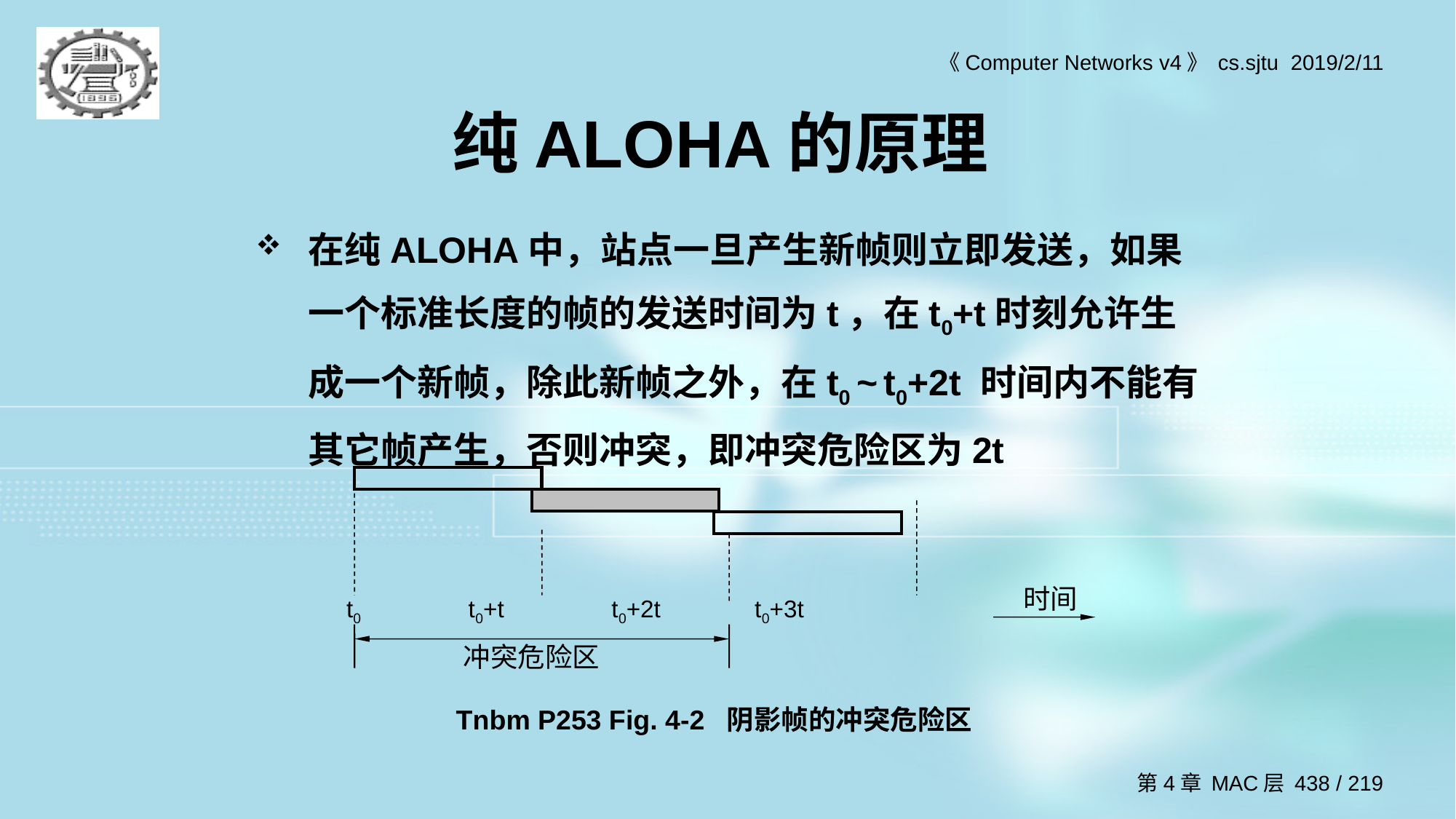

# 纯ALOHA的原理
在纯ALOHA中，站点一旦产生新帧则立即发送，如果一个标准长度的帧的发送时间为t，在t0+t时刻允许生成一个新帧，除此新帧之外，在t0 ~ t0+2t 时间内不能有其它帧产生，否则冲突，即冲突危险区为2t

时间
 t0                t0+t                t0+2t              t0+3t

冲突危险区

Tnbm P253 Fig. 4-2  阴影帧的冲突危险区